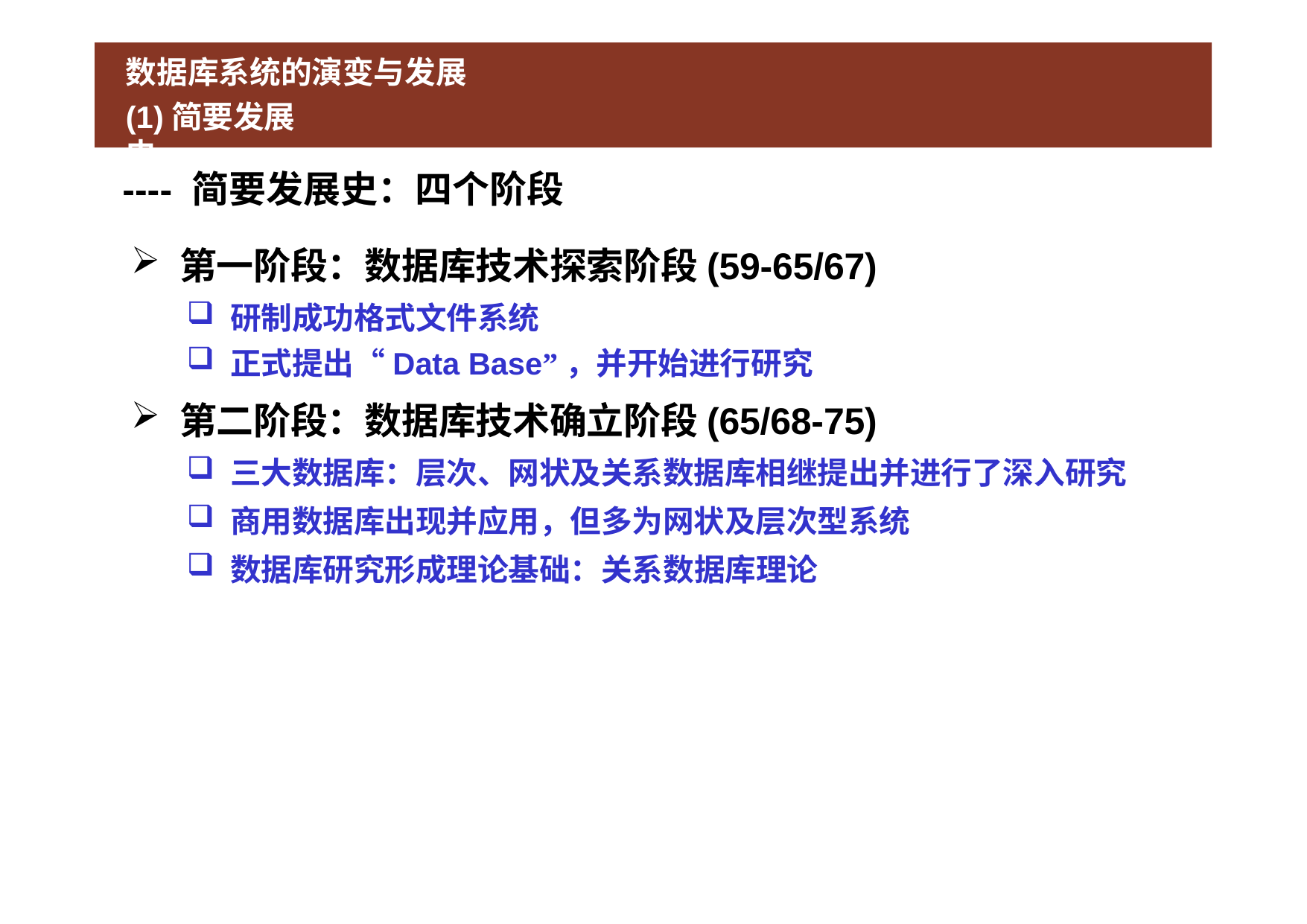

# 数据库系统的演变与发展
(1)简要发展史
---- 简要发展史：四个阶段
第一阶段：数据库技术探索阶段(59-65/67)
研制成功格式文件系统
正式提出“Data Base”，并开始进行研究
第二阶段：数据库技术确立阶段(65/68-75)
三大数据库：层次、网状及关系数据库相继提出并进行了深入研究
商用数据库出现并应用，但多为网状及层次型系统
数据库研究形成理论基础：关系数据库理论